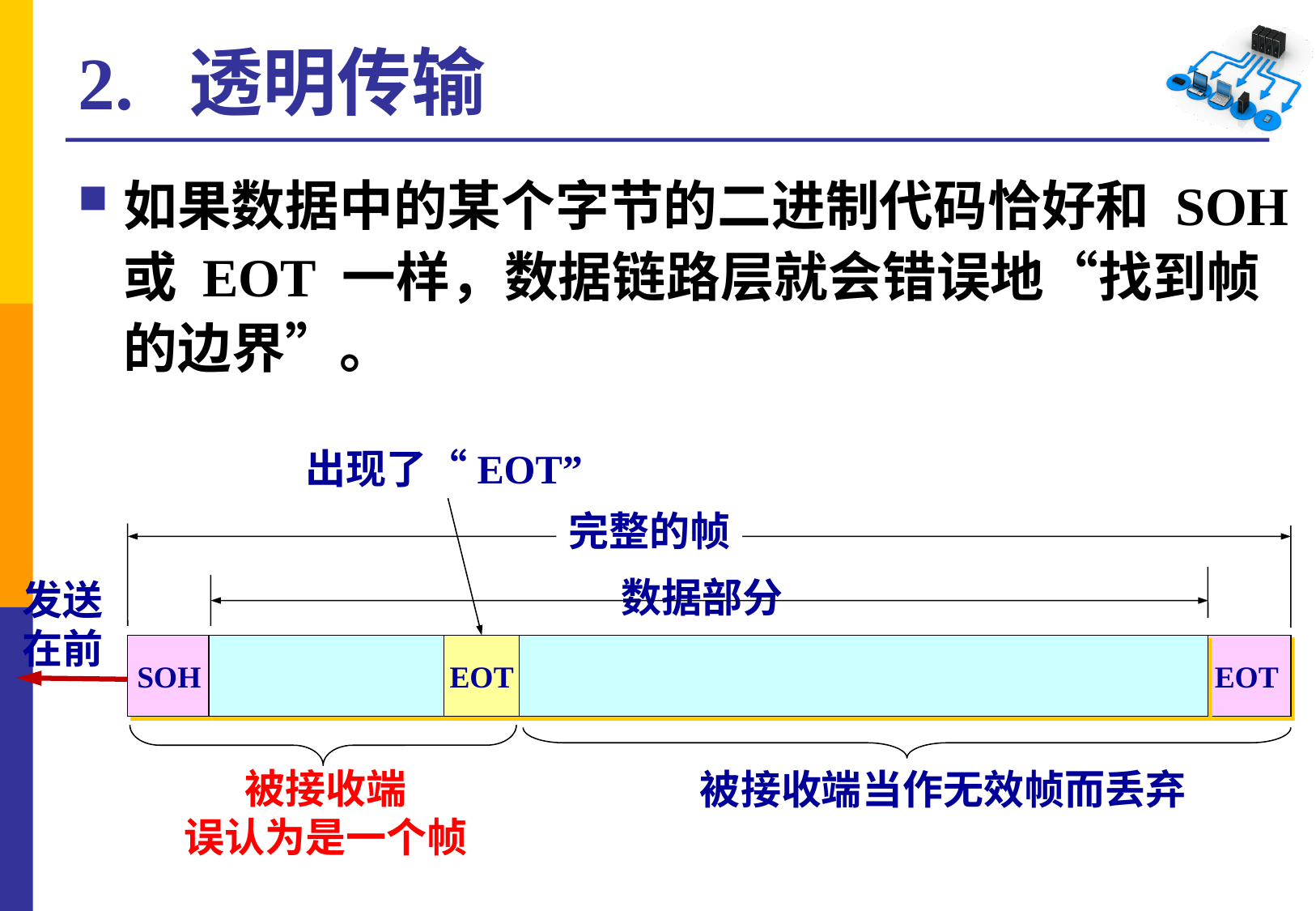

# 2.  透明传输
如果数据中的某个字节的二进制代码恰好和 SOH 或 EOT 一样，数据链路层就会错误地“找到帧的边界”。

出现了“EOT”

完整的帧

SOH
EOT

数据部分

EOT
发送
在前

被接收端
误认为是一个帧
被接收端当作无效帧而丢弃